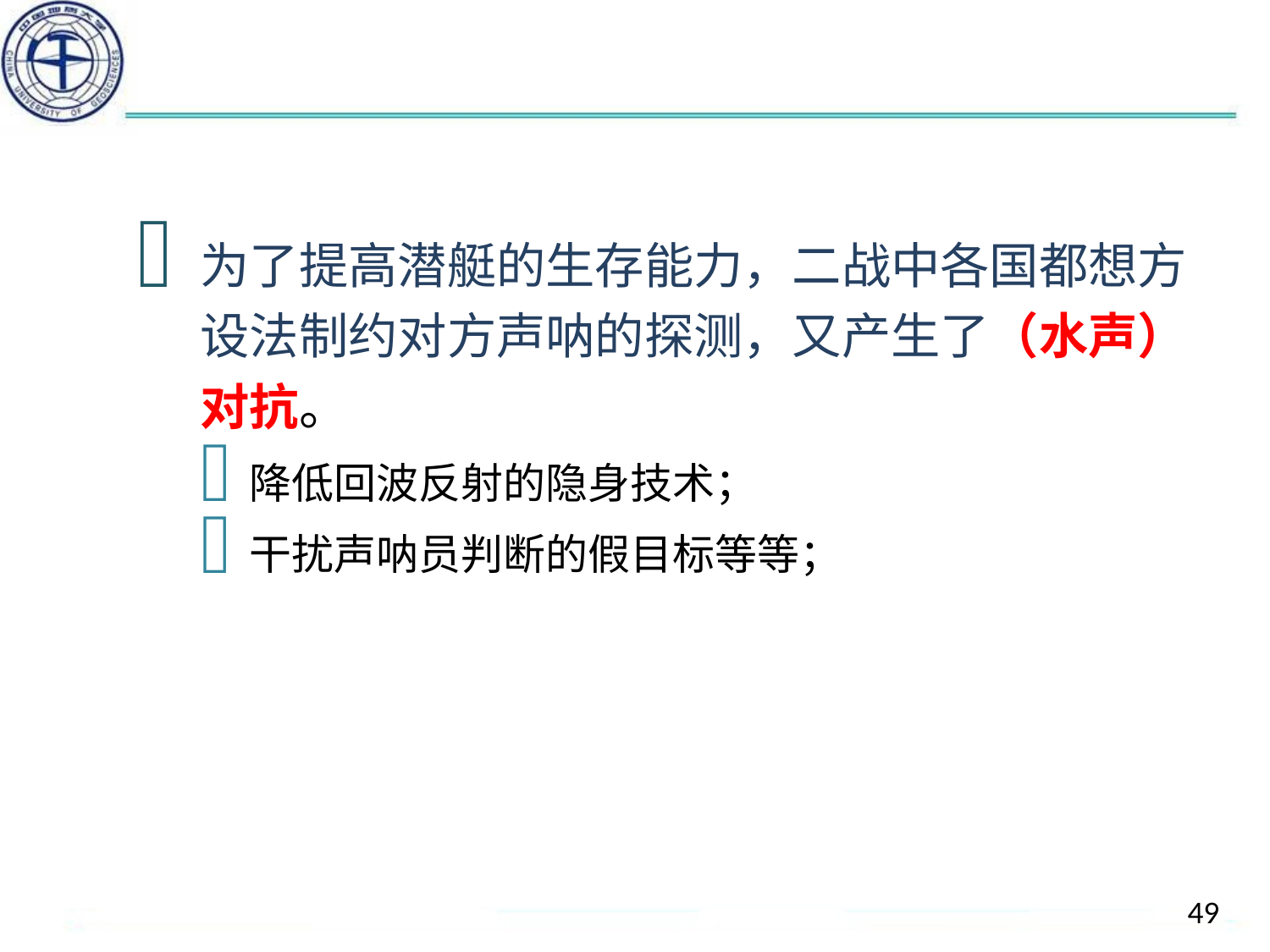

为了提高潜艇的生存能力，二战中各国都想方设法制约对方声呐的探测，又产生了（水声）对抗。
降低回波反射的隐身技术；
干扰声呐员判断的假目标等等；

49